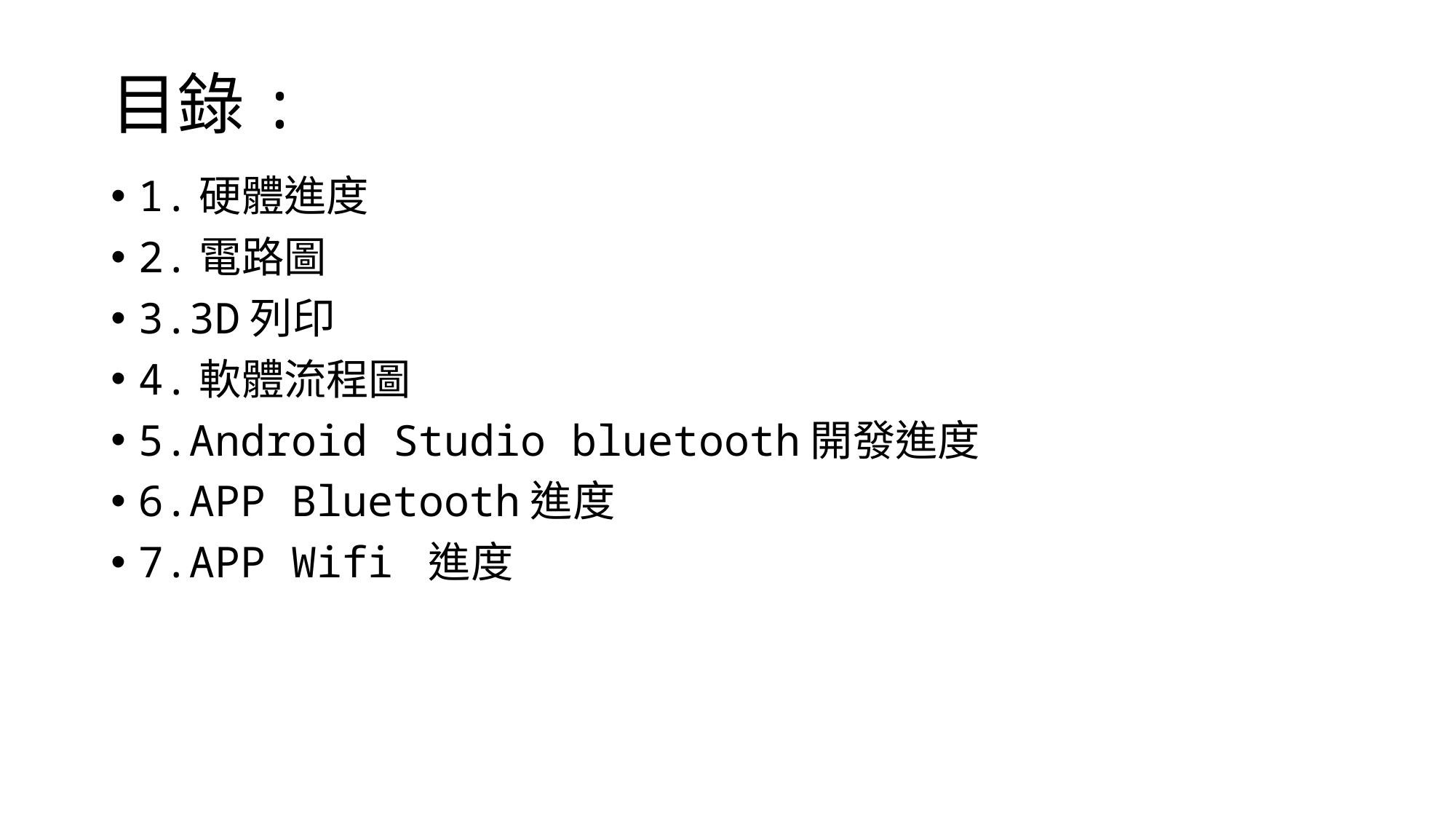

# 目錄:
1.硬體進度
2.電路圖
3.3D列印
4.軟體流程圖
5.Android Studio bluetooth開發進度
6.APP Bluetooth進度
7.APP Wifi 進度